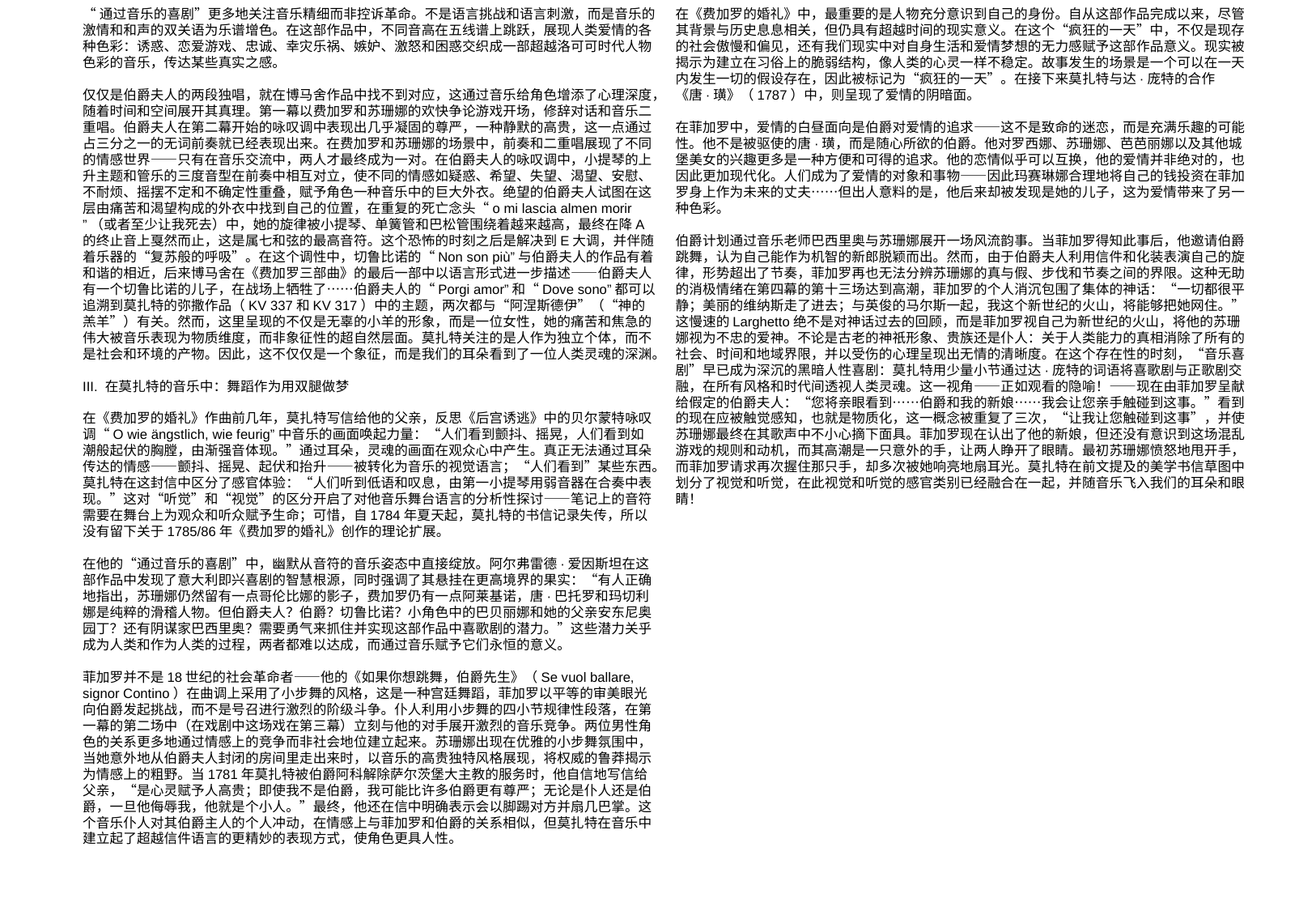

“通过音乐的喜剧”更多地关注音乐精细而非控诉革命。不是语言挑战和语言刺激，而是音乐的激情和和声的双关语为乐谱增色。在这部作品中，不同音高在五线谱上跳跃，展现人类爱情的各种色彩：诱惑、恋爱游戏、忠诚、幸灾乐祸、嫉妒、激怒和困惑交织成一部超越洛可可时代人物色彩的音乐，传达某些真实之感。

仅仅是伯爵夫人的两段独唱，就在博马舍作品中找不到对应，这通过音乐给角色增添了心理深度，随着时间和空间展开其真理。第一幕以费加罗和苏珊娜的欢快争论游戏开场，修辞对话和音乐二重唱。伯爵夫人在第二幕开始的咏叹调中表现出几乎凝固的尊严，一种静默的高贵，这一点通过占三分之一的无词前奏就已经表现出来。在费加罗和苏珊娜的场景中，前奏和二重唱展现了不同的情感世界——只有在音乐交流中，两人才最终成为一对。在伯爵夫人的咏叹调中，小提琴的上升主题和管乐的三度音型在前奏中相互对立，使不同的情感如疑惑、希望、失望、渴望、安慰、不耐烦、摇摆不定和不确定性重叠，赋予角色一种音乐中的巨大外衣。绝望的伯爵夫人试图在这层由痛苦和渴望构成的外衣中找到自己的位置，在重复的死亡念头“o mi lascia almen morir ”（或者至少让我死去）中，她的旋律被小提琴、单簧管和巴松管围绕着越来越高，最终在降A的终止音上戛然而止，这是属七和弦的最高音符。这个恐怖的时刻之后是解决到E大调，并伴随着乐器的“复苏般的呼吸”。在这个调性中，切鲁比诺的“Non son più”与伯爵夫人的作品有着和谐的相近，后来博马舍在《费加罗三部曲》的最后一部中以语言形式进一步描述——伯爵夫人有一个切鲁比诺的儿子，在战场上牺牲了……伯爵夫人的“Porgi amor”和“Dove sono”都可以追溯到莫扎特的弥撒作品（KV 337和KV 317）中的主题，两次都与“阿涅斯德伊”（“神的羔羊”）有关。然而，这里呈现的不仅是无辜的小羊的形象，而是一位女性，她的痛苦和焦急的伟大被音乐表现为物质维度，而非象征性的超自然层面。莫扎特关注的是人作为独立个体，而不是社会和环境的产物。因此，这不仅仅是一个象征，而是我们的耳朵看到了一位人类灵魂的深渊。

III. 在莫扎特的音乐中：舞蹈作为用双腿做梦

在《费加罗的婚礼》作曲前几年，莫扎特写信给他的父亲，反思《后宫诱逃》中的贝尔蒙特咏叹调“O wie ängstlich, wie feurig”中音乐的画面唤起力量：“人们看到颤抖、摇晃，人们看到如潮般起伏的胸膛，由渐强音体现。”通过耳朵，灵魂的画面在观众心中产生。真正无法通过耳朵传达的情感——颤抖、摇晃、起伏和抬升——被转化为音乐的视觉语言；“人们看到”某些东西。莫扎特在这封信中区分了感官体验：“人们听到低语和叹息，由第一小提琴用弱音器在合奏中表现。”这对“听觉”和“视觉”的区分开启了对他音乐舞台语言的分析性探讨——笔记上的音符需要在舞台上为观众和听众赋予生命；可惜，自1784年夏天起，莫扎特的书信记录失传，所以没有留下关于1785/86年《费加罗的婚礼》创作的理论扩展。

在他的“通过音乐的喜剧”中，幽默从音符的音乐姿态中直接绽放。阿尔弗雷德·爱因斯坦在这部作品中发现了意大利即兴喜剧的智慧根源，同时强调了其悬挂在更高境界的果实：“有人正确地指出，苏珊娜仍然留有一点哥伦比娜的影子，费加罗仍有一点阿莱基诺，唐·巴托罗和玛切利娜是纯粹的滑稽人物。但伯爵夫人？伯爵？切鲁比诺？小角色中的巴贝丽娜和她的父亲安东尼奥园丁？还有阴谋家巴西里奥？需要勇气来抓住并实现这部作品中喜歌剧的潜力。”这些潜力关乎成为人类和作为人类的过程，两者都难以达成，而通过音乐赋予它们永恒的意义。

菲加罗并不是18世纪的社会革命者——他的《如果你想跳舞，伯爵先生》（Se vuol ballare, signor Contino）在曲调上采用了小步舞的风格，这是一种宫廷舞蹈，菲加罗以平等的审美眼光向伯爵发起挑战，而不是号召进行激烈的阶级斗争。仆人利用小步舞的四小节规律性段落，在第一幕的第二场中（在戏剧中这场戏在第三幕）立刻与他的对手展开激烈的音乐竞争。两位男性角色的关系更多地通过情感上的竞争而非社会地位建立起来。苏珊娜出现在优雅的小步舞氛围中，当她意外地从伯爵夫人封闭的房间里走出来时，以音乐的高贵独特风格展现，将权威的鲁莽揭示为情感上的粗野。当1781年莫扎特被伯爵阿科解除萨尔茨堡大主教的服务时，他自信地写信给父亲，“是心灵赋予人高贵；即使我不是伯爵，我可能比许多伯爵更有尊严；无论是仆人还是伯爵，一旦他侮辱我，他就是个小人。”最终，他还在信中明确表示会以脚踢对方并扇几巴掌。这个音乐仆人对其伯爵主人的个人冲动，在情感上与菲加罗和伯爵的关系相似，但莫扎特在音乐中建立起了超越信件语言的更精妙的表现方式，使角色更具人性。

在《费加罗的婚礼》中，最重要的是人物充分意识到自己的身份。自从这部作品完成以来，尽管其背景与历史息息相关，但仍具有超越时间的现实意义。在这个“疯狂的一天”中，不仅是现存的社会傲慢和偏见，还有我们现实中对自身生活和爱情梦想的无力感赋予这部作品意义。现实被揭示为建立在习俗上的脆弱结构，像人类的心灵一样不稳定。故事发生的场景是一个可以在一天内发生一切的假设存在，因此被标记为“疯狂的一天”。在接下来莫扎特与达·庞特的合作《唐·璜》（1787）中，则呈现了爱情的阴暗面。

在菲加罗中，爱情的白昼面向是伯爵对爱情的追求——这不是致命的迷恋，而是充满乐趣的可能性。他不是被驱使的唐·璜，而是随心所欲的伯爵。他对罗西娜、苏珊娜、芭芭丽娜以及其他城堡美女的兴趣更多是一种方便和可得的追求。他的恋情似乎可以互换，他的爱情并非绝对的，也因此更加现代化。人们成为了爱情的对象和事物——因此玛赛琳娜合理地将自己的钱投资在菲加罗身上作为未来的丈夫……但出人意料的是，他后来却被发现是她的儿子，这为爱情带来了另一种色彩。
伯爵计划通过音乐老师巴西里奥与苏珊娜展开一场风流韵事。当菲加罗得知此事后，他邀请伯爵跳舞，认为自己能作为机智的新郎脱颖而出。然而，由于伯爵夫人利用信件和化装表演自己的旋律，形势超出了节奏，菲加罗再也无法分辨苏珊娜的真与假、步伐和节奏之间的界限。这种无助的消极情绪在第四幕的第十三场达到高潮，菲加罗的个人消沉包围了集体的神话：“一切都很平静；美丽的维纳斯走了进去；与英俊的马尔斯一起，我这个新世纪的火山，将能够把她网住。”这慢速的Larghetto绝不是对神话过去的回顾，而是菲加罗视自己为新世纪的火山，将他的苏珊娜视为不忠的爱神。不论是古老的神祇形象、贵族还是仆人：关于人类能力的真相消除了所有的社会、时间和地域界限，并以受伤的心理呈现出无情的清晰度。在这个存在性的时刻，“音乐喜剧”早已成为深沉的黑暗人性喜剧：莫扎特用少量小节通过达·庞特的词语将喜歌剧与正歌剧交融，在所有风格和时代间透视人类灵魂。这一视角——正如观看的隐喻！——现在由菲加罗呈献给假定的伯爵夫人：“您将亲眼看到……伯爵和我的新娘……我会让您亲手触碰到这事。”看到的现在应被触觉感知，也就是物质化，这一概念被重复了三次，“让我让您触碰到这事”，并使苏珊娜最终在其歌声中不小心摘下面具。菲加罗现在认出了他的新娘，但还没有意识到这场混乱游戏的规则和动机，而其高潮是一只意外的手，让两人睁开了眼睛。最初苏珊娜愤怒地甩开手，而菲加罗请求再次握住那只手，却多次被她响亮地扇耳光。莫扎特在前文提及的美学书信草图中划分了视觉和听觉，在此视觉和听觉的感官类别已经融合在一起，并随音乐飞入我们的耳朵和眼睛！